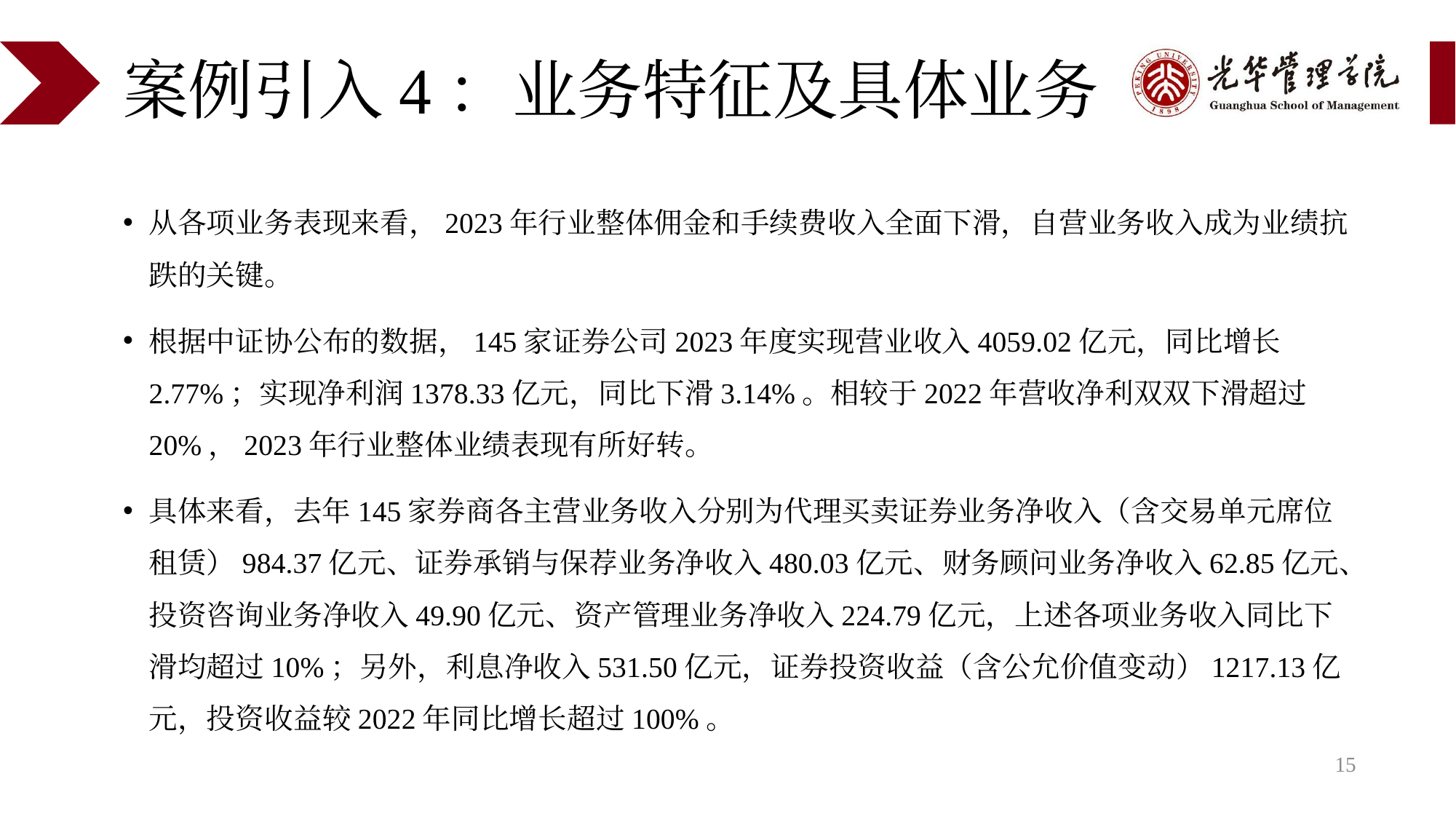

# 案例引入4：业务特征及具体业务
从各项业务表现来看，2023年行业整体佣金和手续费收入全面下滑，自营业务收入成为业绩抗跌的关键。
根据中证协公布的数据，145家证券公司2023年度实现营业收入4059.02亿元，同比增长2.77%；实现净利润1378.33亿元，同比下滑3.14%。相较于2022年营收净利双双下滑超过20%，2023年行业整体业绩表现有所好转。
具体来看，去年145家券商各主营业务收入分别为代理买卖证券业务净收入（含交易单元席位租赁）984.37亿元、证券承销与保荐业务净收入480.03亿元、财务顾问业务净收入62.85亿元、投资咨询业务净收入49.90亿元、资产管理业务净收入224.79亿元，上述各项业务收入同比下滑均超过10%；另外，利息净收入531.50亿元，证券投资收益（含公允价值变动）1217.13亿元，投资收益较2022年同比增长超过100%。
15